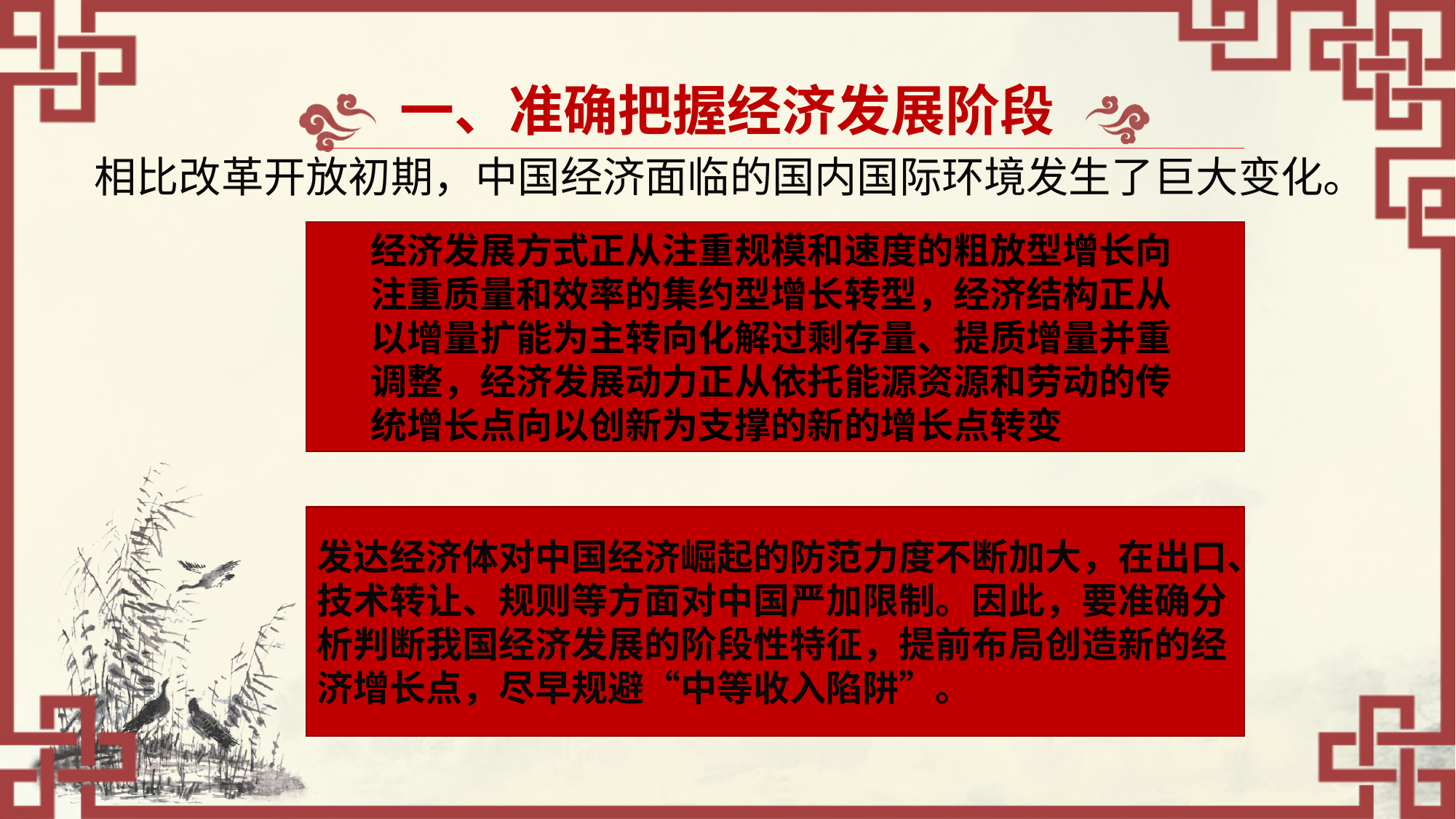

一、准确把握经济发展阶段
相比改革开放初期，中国经济面临的国内国际环境发生了巨大变化。

经济发展方式正从注重规模和速度的粗放型增长向注重质量和效率的集约型增长转型，经济结构正从以增量扩能为主转向化解过剩存量、提质增量并重调整，经济发展动力正从依托能源资源和劳动的传统增长点向以创新为支撑的新的增长点转变
发达经济体对中国经济崛起的防范力度不断加大，在出口、技术转让、规则等方面对中国严加限制。因此，要准确分析判断我国经济发展的阶段性特征，提前布局创造新的经济增长点，尽早规避“中等收入陷阱”。